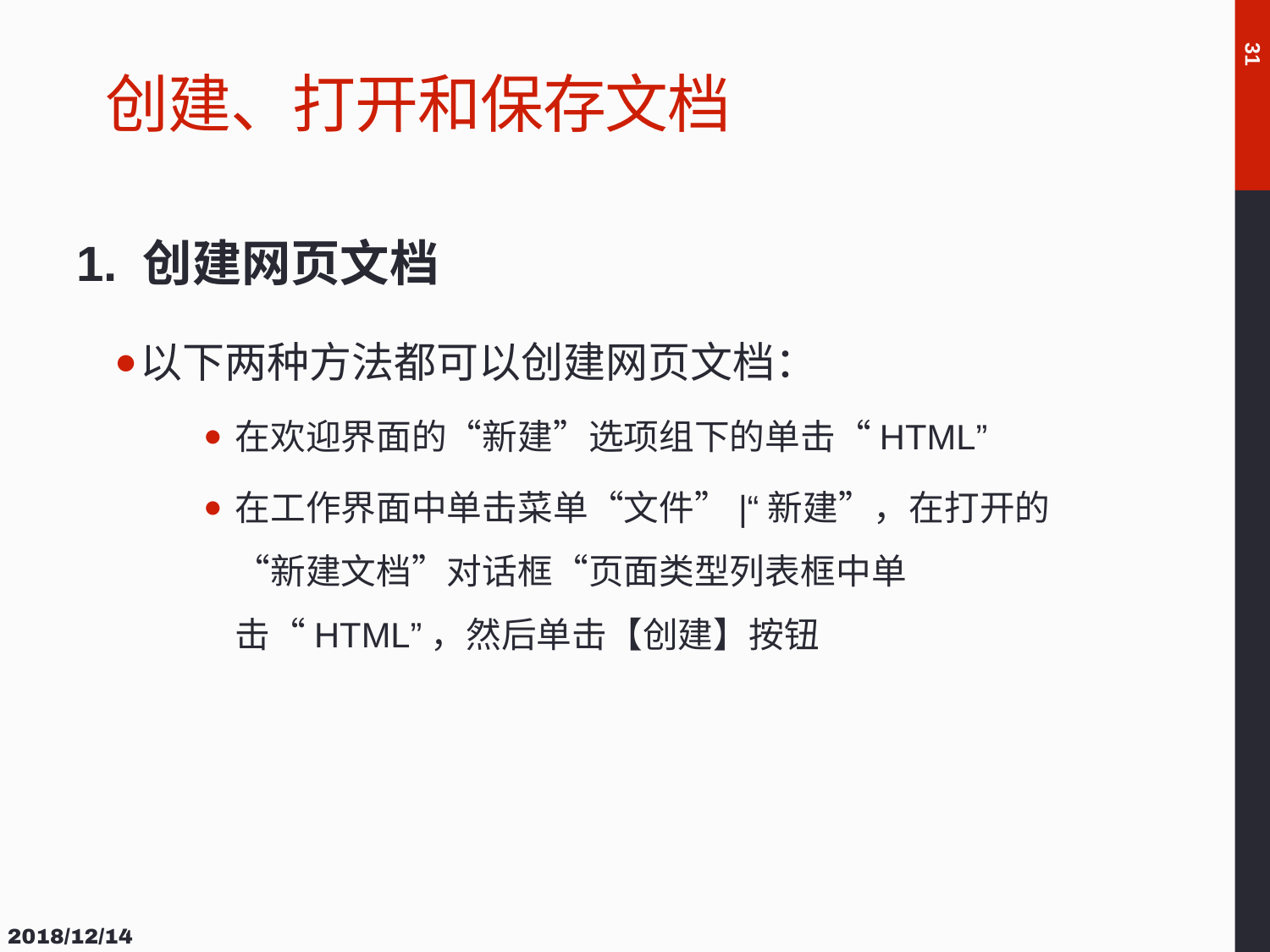

# 创建、打开和保存文档
31
1. 创建网页文档
以下两种方法都可以创建网页文档：
在欢迎界面的“新建”选项组下的单击“HTML”
在工作界面中单击菜单“文件”|“新建”，在打开的“新建文档”对话框“页面类型列表框中单击“HTML”，然后单击【创建】按钮
2018/12/14